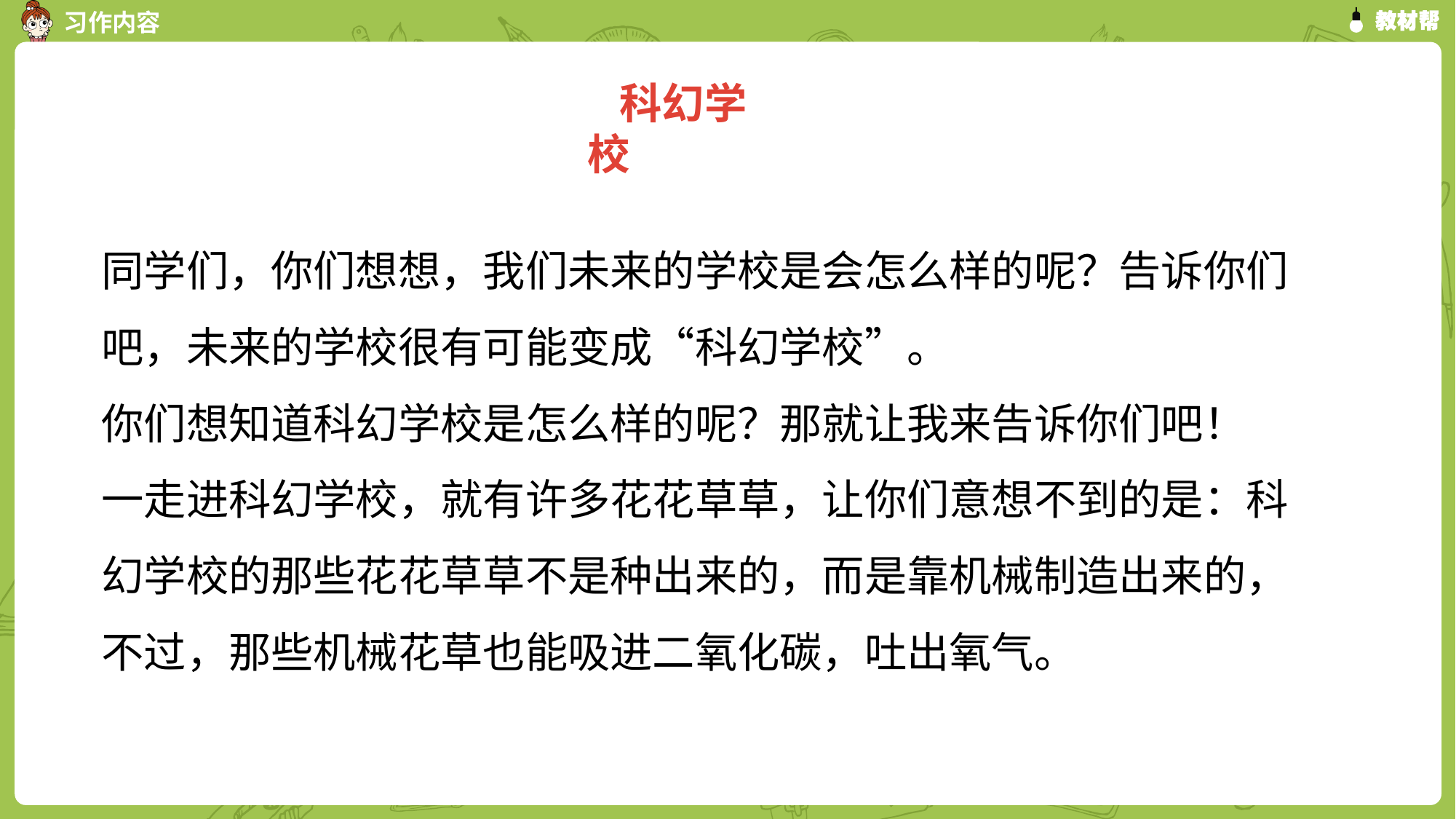

科幻学校
同学们，你们想想，我们未来的学校是会怎么样的呢？告诉你们吧，未来的学校很有可能变成“科幻学校”。
你们想知道科幻学校是怎么样的呢？那就让我来告诉你们吧！
一走进科幻学校，就有许多花花草草，让你们意想不到的是：科幻学校的那些花花草草不是种出来的，而是靠机械制造出来的，不过，那些机械花草也能吸进二氧化碳，吐出氧气。